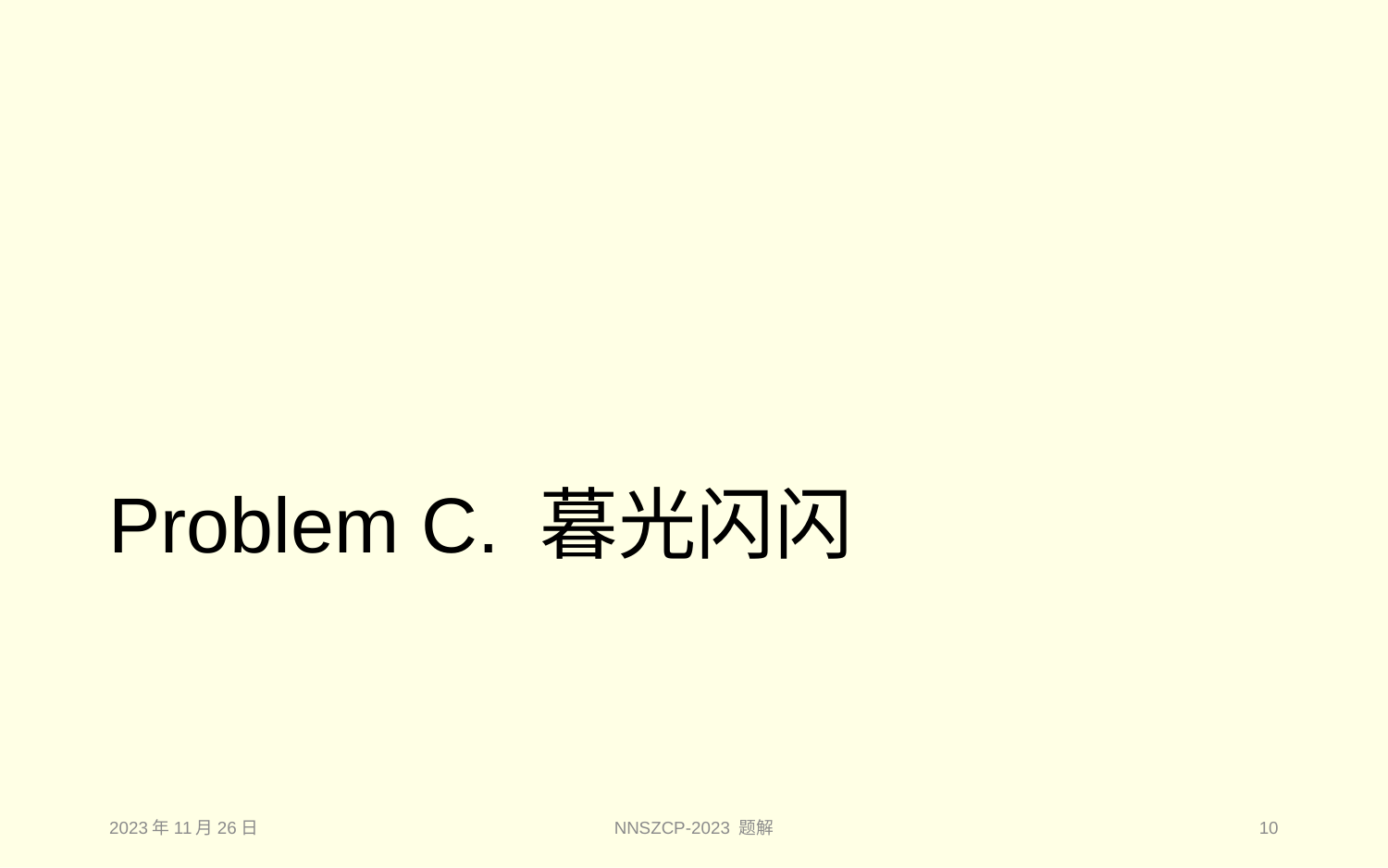

# Problem C. 暮光闪闪

2023年11月26日
NNSZCP-2023 题解
10